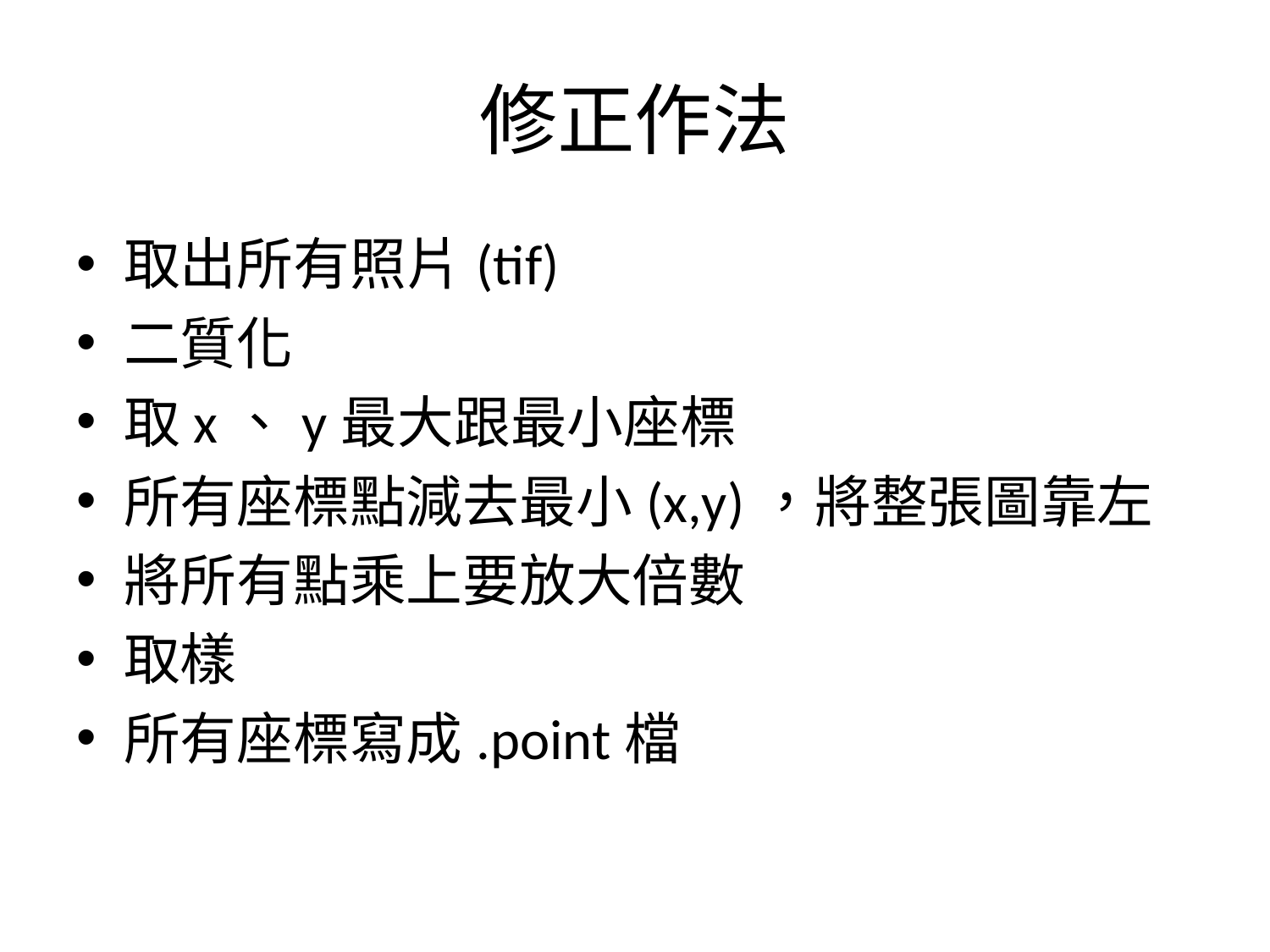

# 修正作法
取出所有照片(tif)
二質化
取x、y最大跟最小座標
所有座標點減去最小(x,y)，將整張圖靠左
將所有點乘上要放大倍數
取樣
所有座標寫成.point檔